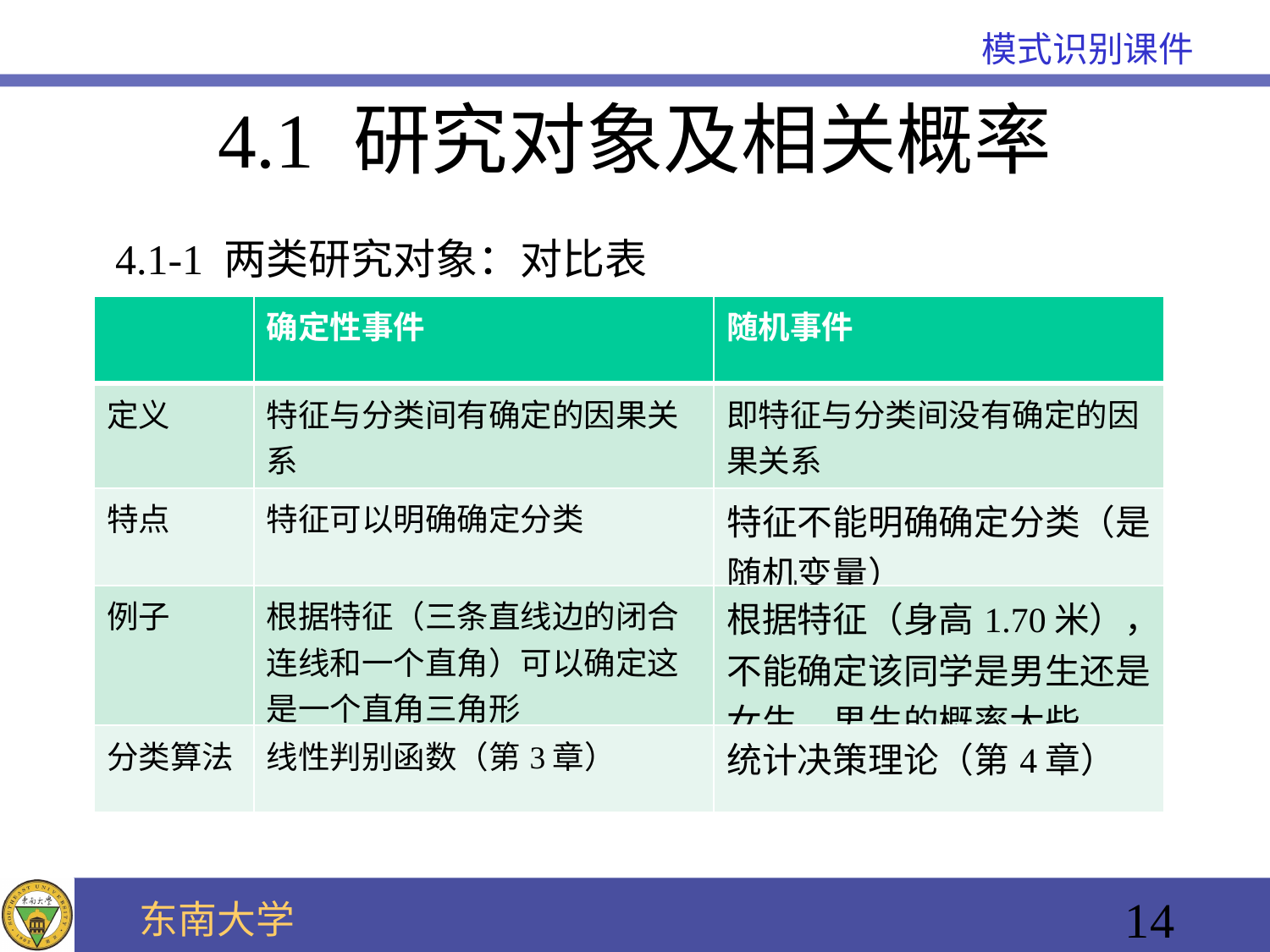

4.1 研究对象及相关概率
4.1-1 两类研究对象：对比表
|  | 确定性事件 | 随机事件 |
| --- | --- | --- |
| 定义 | 特征与分类间有确定的因果关系 | 即特征与分类间没有确定的因果关系 |
| 特点 | 特征可以明确确定分类 | 特征不能明确确定分类（是随机变量） |
| 例子 | 根据特征（三条直线边的闭合连线和一个直角）可以确定这是一个直角三角形 | 根据特征（身高1.70米），不能确定该同学是男生还是女生，男生的概率大些。 |
| 分类算法 | 线性判别函数（第3章） | 统计决策理论（第4章） |
14